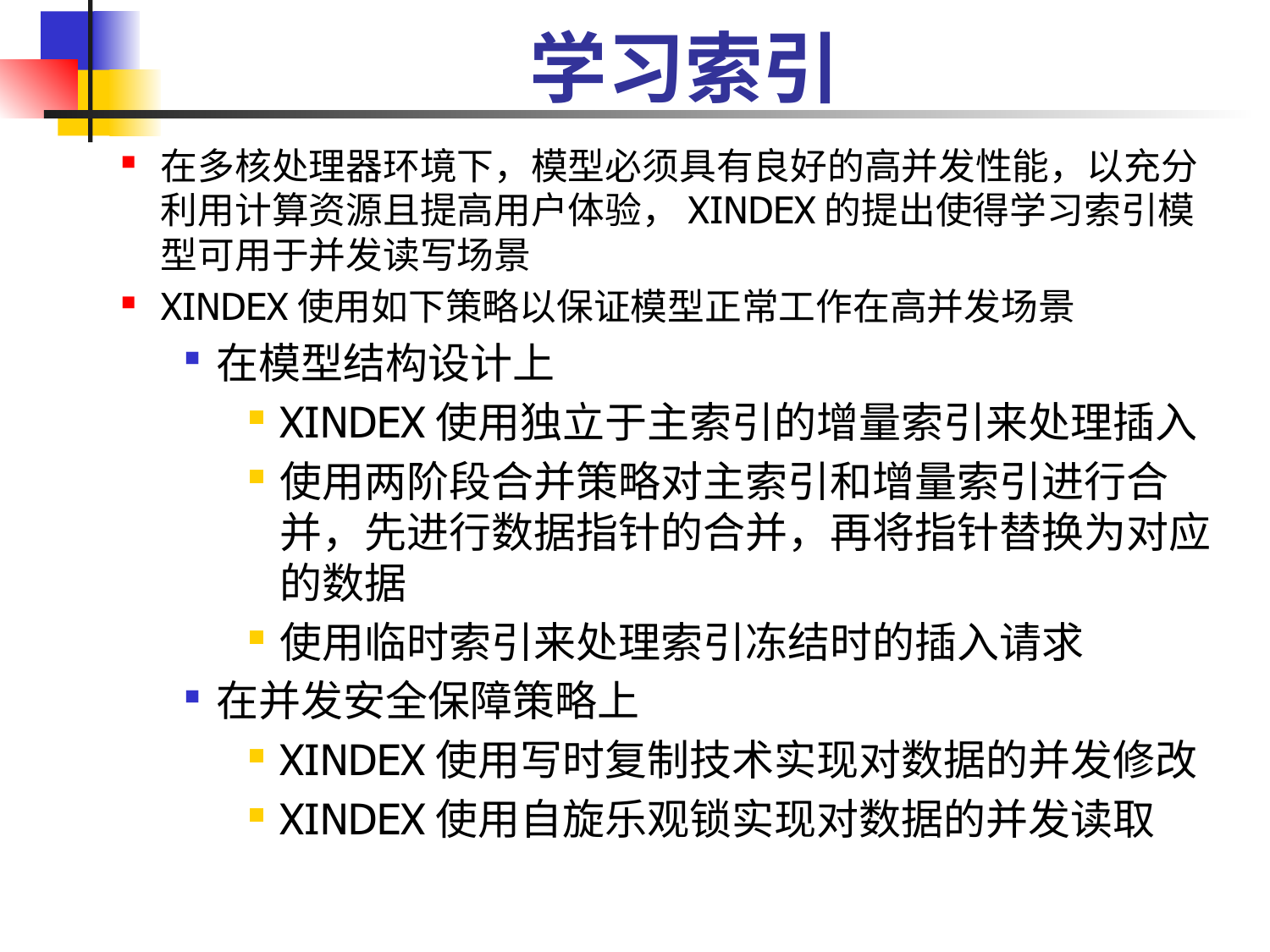

# 学习索引
在多核处理器环境下，模型必须具有良好的高并发性能，以充分利用计算资源且提高用户体验，XINDEX的提出使得学习索引模型可用于并发读写场景
XINDEX使用如下策略以保证模型正常工作在高并发场景
在模型结构设计上
XINDEX使用独立于主索引的增量索引来处理插入
使用两阶段合并策略对主索引和增量索引进行合并，先进行数据指针的合并，再将指针替换为对应的数据
使用临时索引来处理索引冻结时的插入请求
在并发安全保障策略上
XINDEX使用写时复制技术实现对数据的并发修改
XINDEX使用自旋乐观锁实现对数据的并发读取